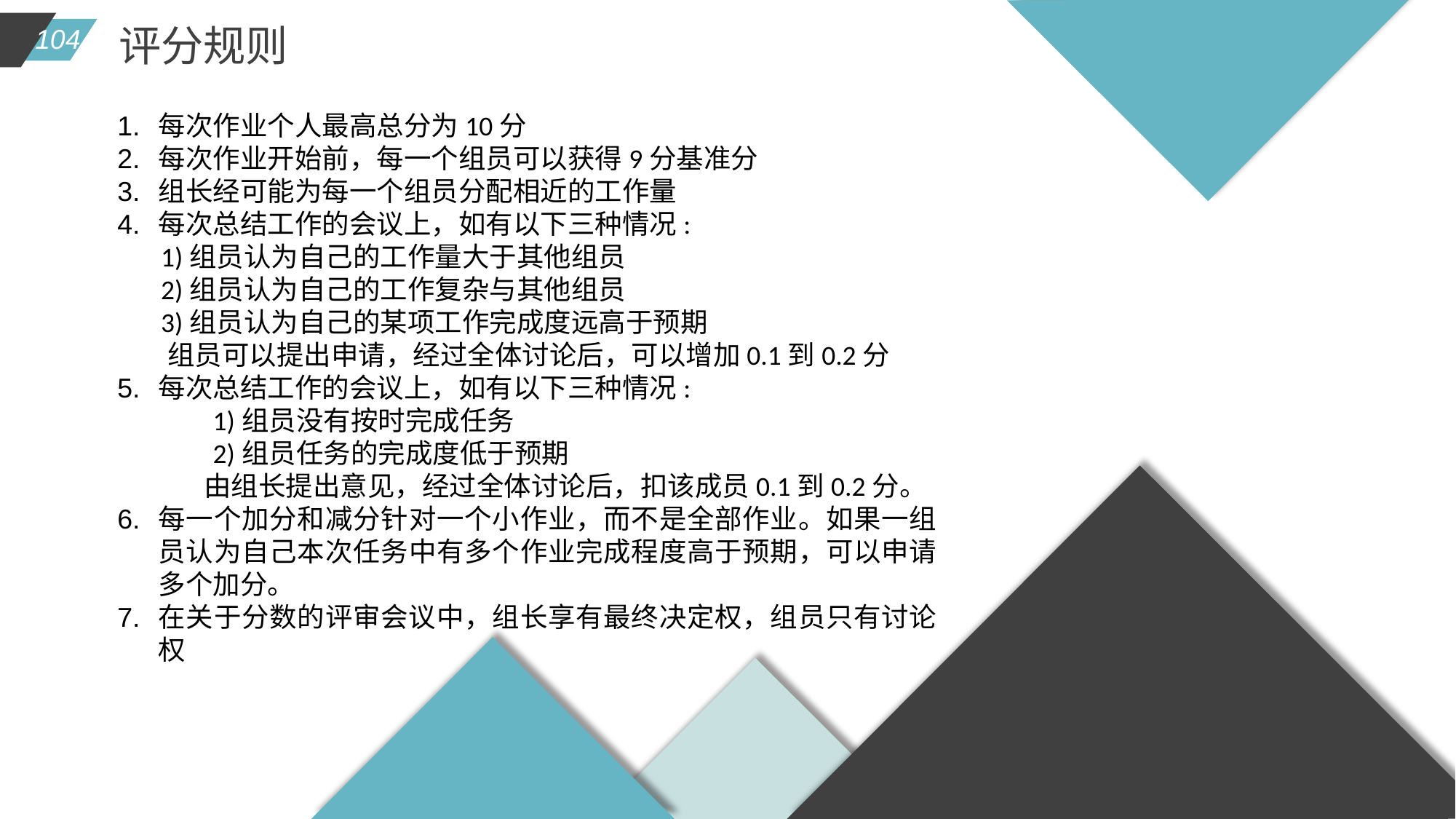

评分规则
每次作业个人最高总分为10分
每次作业开始前，每一个组员可以获得9分基准分
组长经可能为每一个组员分配相近的工作量
每次总结工作的会议上，如有以下三种情况:
       1)组员认为自己的工作量大于其他组员
       2)组员认为自己的工作复杂与其他组员
       3)组员认为自己的某项工作完成度远高于预期
       组员可以提出申请，经过全体讨论后，可以增加0.1到0.2分
每次总结工作的会议上，如有以下三种情况:
1)组员没有按时完成任务
2)组员任务的完成度低于预期
由组长提出意见，经过全体讨论后，扣该成员0.1到0.2分。
每一个加分和减分针对一个小作业，而不是全部作业。如果一组员认为自己本次任务中有多个作业完成程度高于预期，可以申请多个加分。
在关于分数的评审会议中，组长享有最终决定权，组员只有讨论权